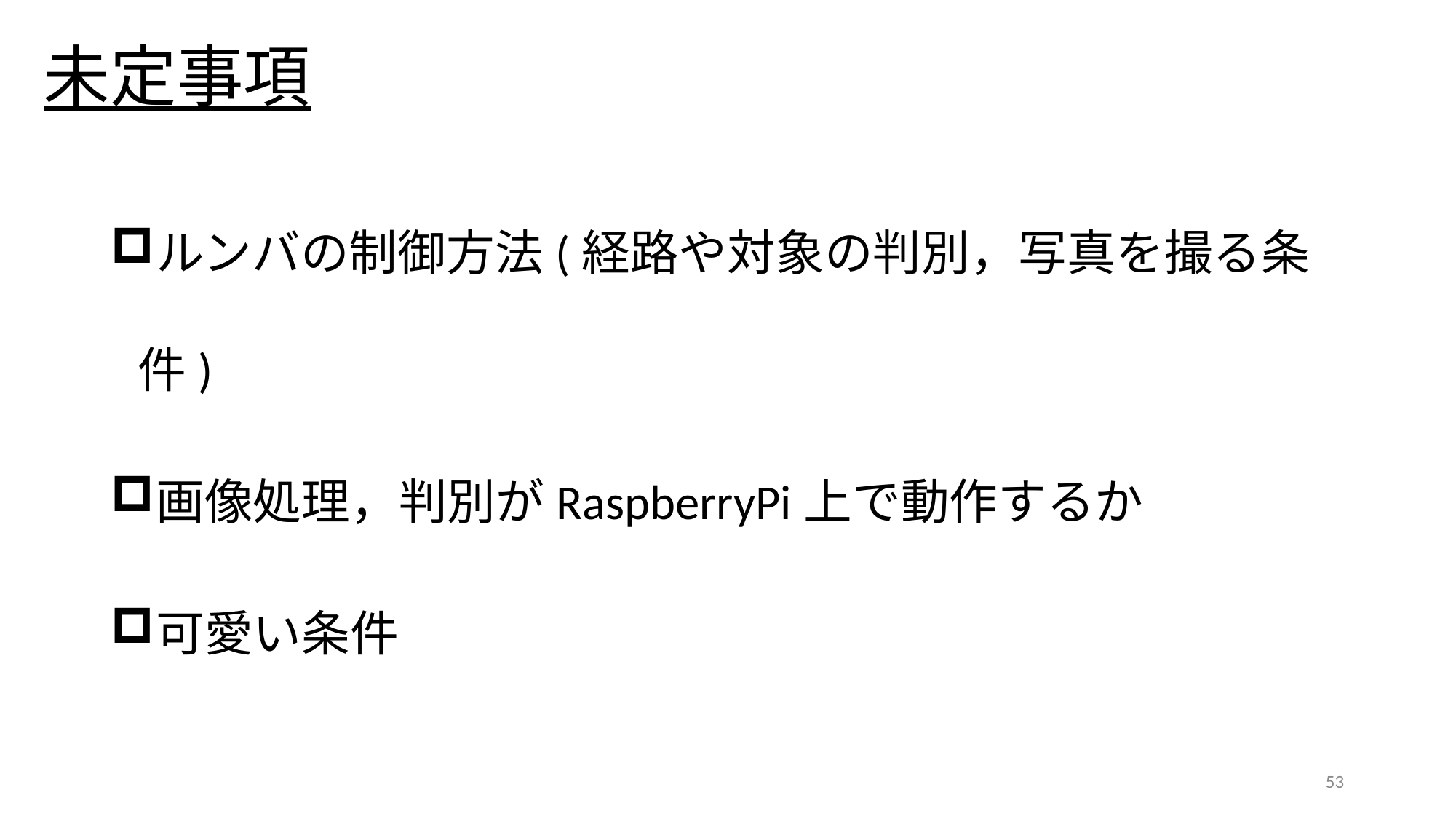

# 未定事項
ルンバの制御方法(経路や対象の判別，写真を撮る条件)
画像処理，判別がRaspberryPi上で動作するか
可愛い条件
53